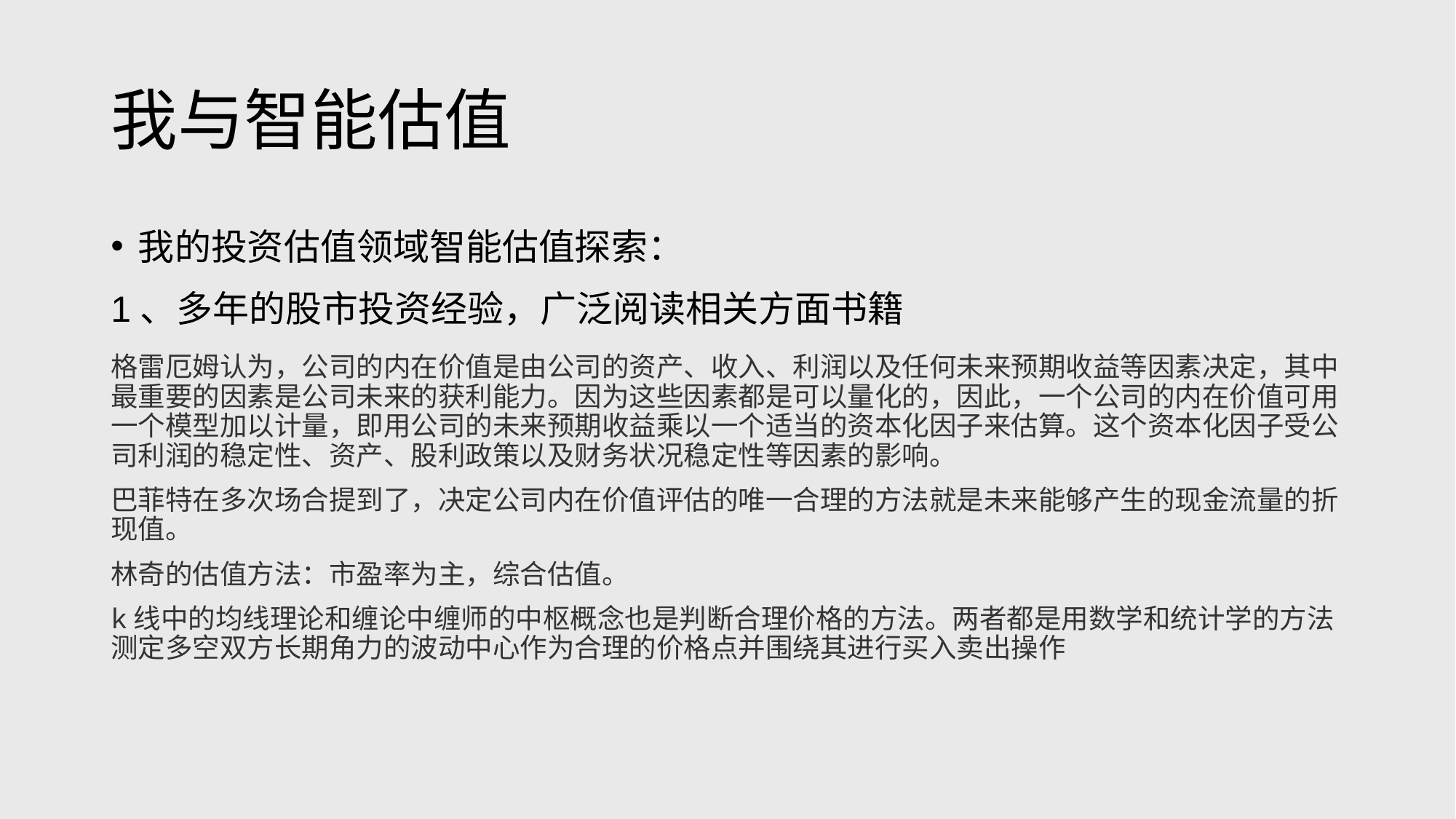

# 我与智能估值
我的投资估值领域智能估值探索：
1、多年的股市投资经验，广泛阅读相关方面书籍
格雷厄姆认为，公司的内在价值是由公司的资产、收入、利润以及任何未来预期收益等因素决定，其中最重要的因素是公司未来的获利能力。因为这些因素都是可以量化的，因此，一个公司的内在价值可用一个模型加以计量，即用公司的未来预期收益乘以一个适当的资本化因子来估算。这个资本化因子受公司利润的稳定性、资产、股利政策以及财务状况稳定性等因素的影响。
巴菲特在多次场合提到了，决定公司内在价值评估的唯一合理的方法就是未来能够产生的现金流量的折现值。
林奇的估值方法：市盈率为主，综合估值。
k线中的均线理论和缠论中缠师的中枢概念也是判断合理价格的方法。两者都是用数学和统计学的方法测定多空双方长期角力的波动中心作为合理的价格点并围绕其进行买入卖出操作